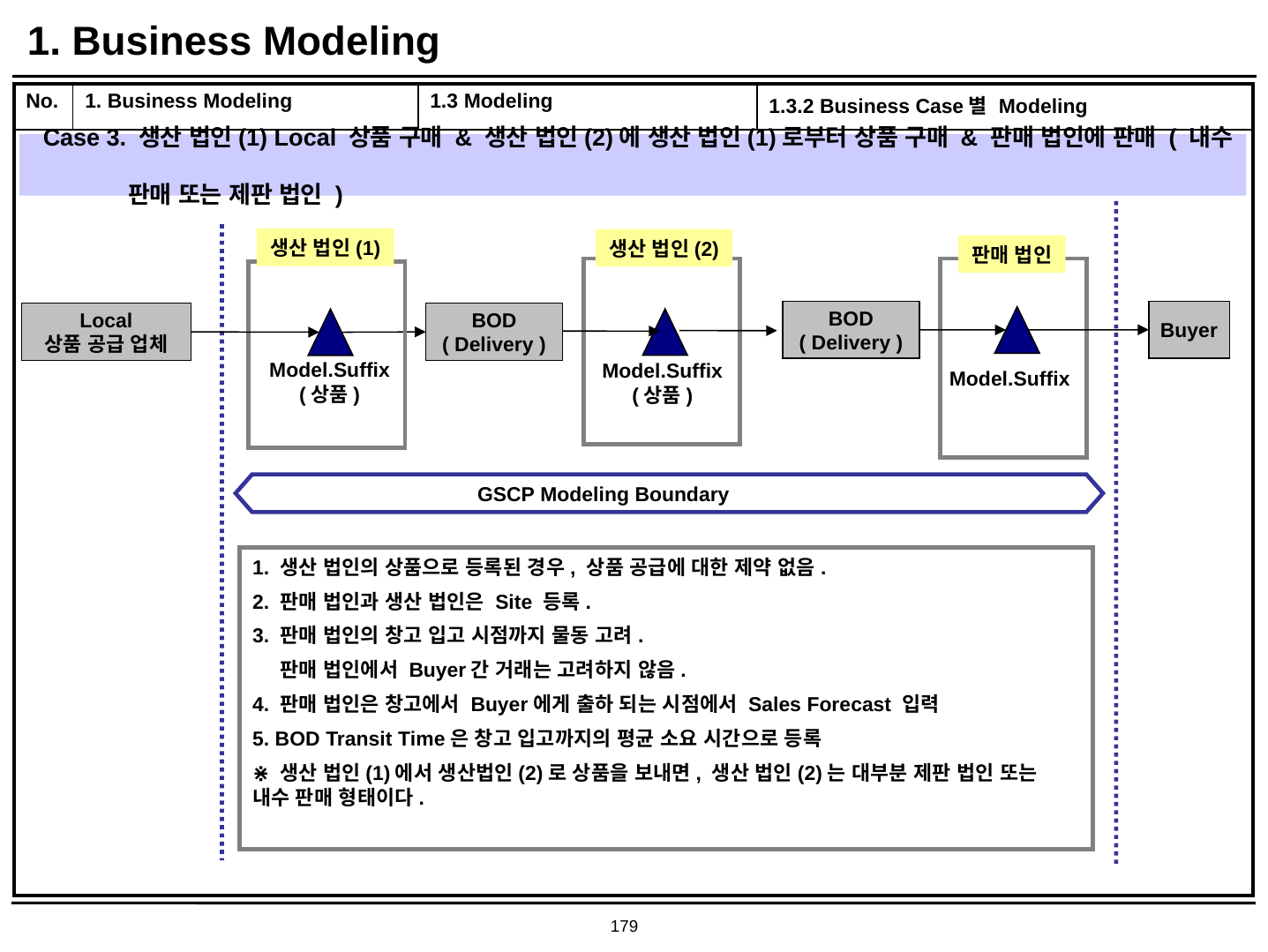

# 1. Business Modeling
| No. | 1. Business Modeling | 1.3 Modeling | 1.3.2 Business Case별 Modeling |
| --- | --- | --- | --- |
|  |  |  |  |
Case 3. 생산 법인(1) Local 상품 구매 & 생산 법인(2)에 생산 법인(1)로부터 상품 구매 & 판매 법인에 판매 ( 내수
            판매 또는 제판 법인 )

생산 법인(1)
생산 법인(2)
판매 법인

BOD
( Delivery )
Buyer
Local
상품 공급 업체
BOD
( Delivery )

Model.Suffix
(상품)
Model.Suffix
(상품)
Model.Suffix
                                     GSCP Modeling Boundary
1. 생산 법인의 상품으로 등록된 경우, 상품 공급에 대한 제약 없음.
2. 판매 법인과 생산 법인은 Site 등록.
3. 판매 법인의 창고 입고 시점까지 물동 고려.
    판매 법인에서 Buyer간 거래는 고려하지 않음.
4. 판매 법인은 창고에서 Buyer에게 출하 되는 시점에서 Sales Forecast 입력
5. BOD Transit Time은 창고 입고까지의 평균 소요 시간으로 등록
⋇ 생산 법인(1)에서 생산법인(2)로 상품을 보내면, 생산 법인(2)는 대부분 제판 법인 또는    내수 판매 형태이다.

179